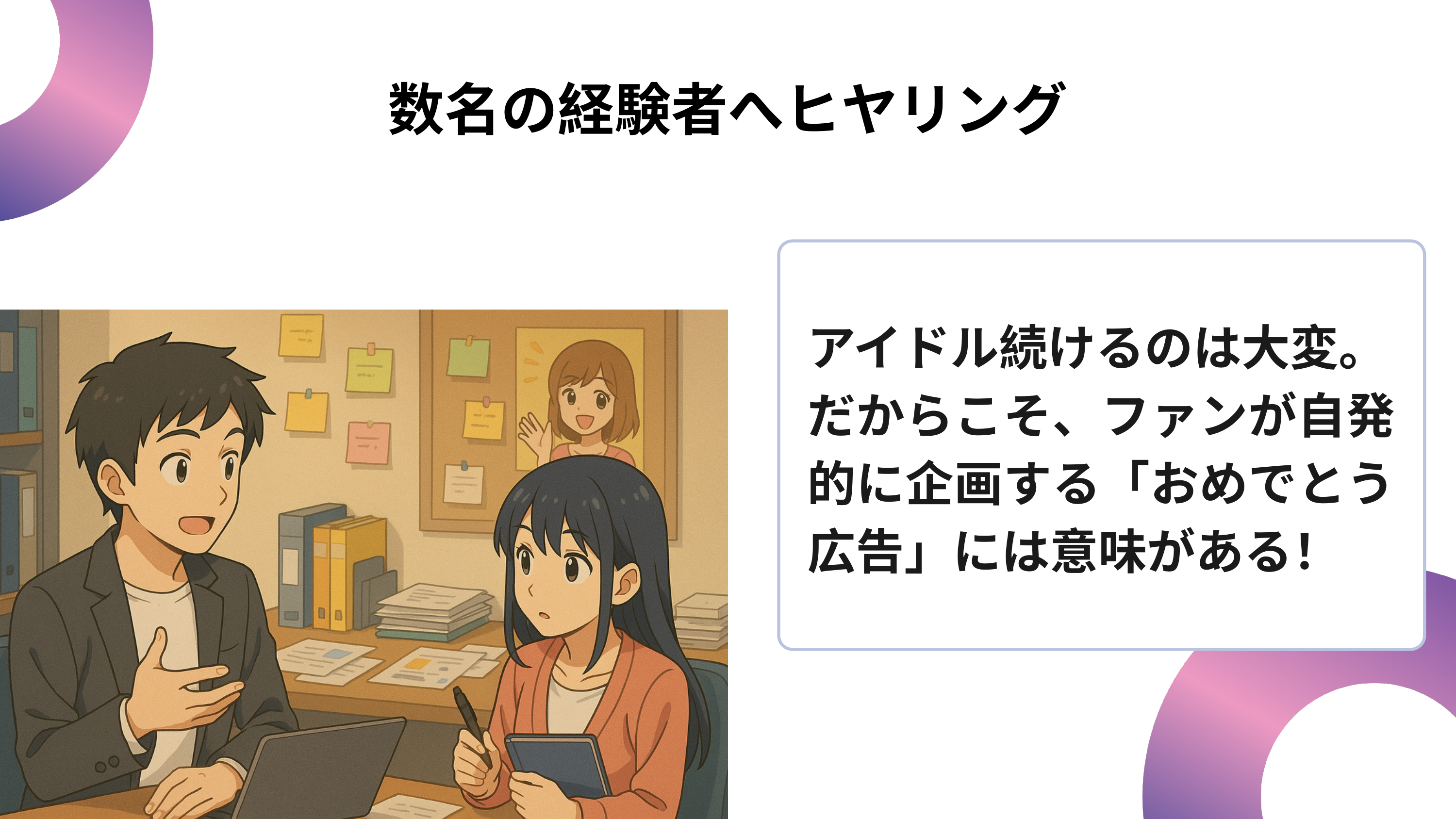

数名の経験者へヒヤリング

アイドル続けるのは大変。
だからこそ、ファンが自発的に企画する「おめでとう広告」には意味がある！